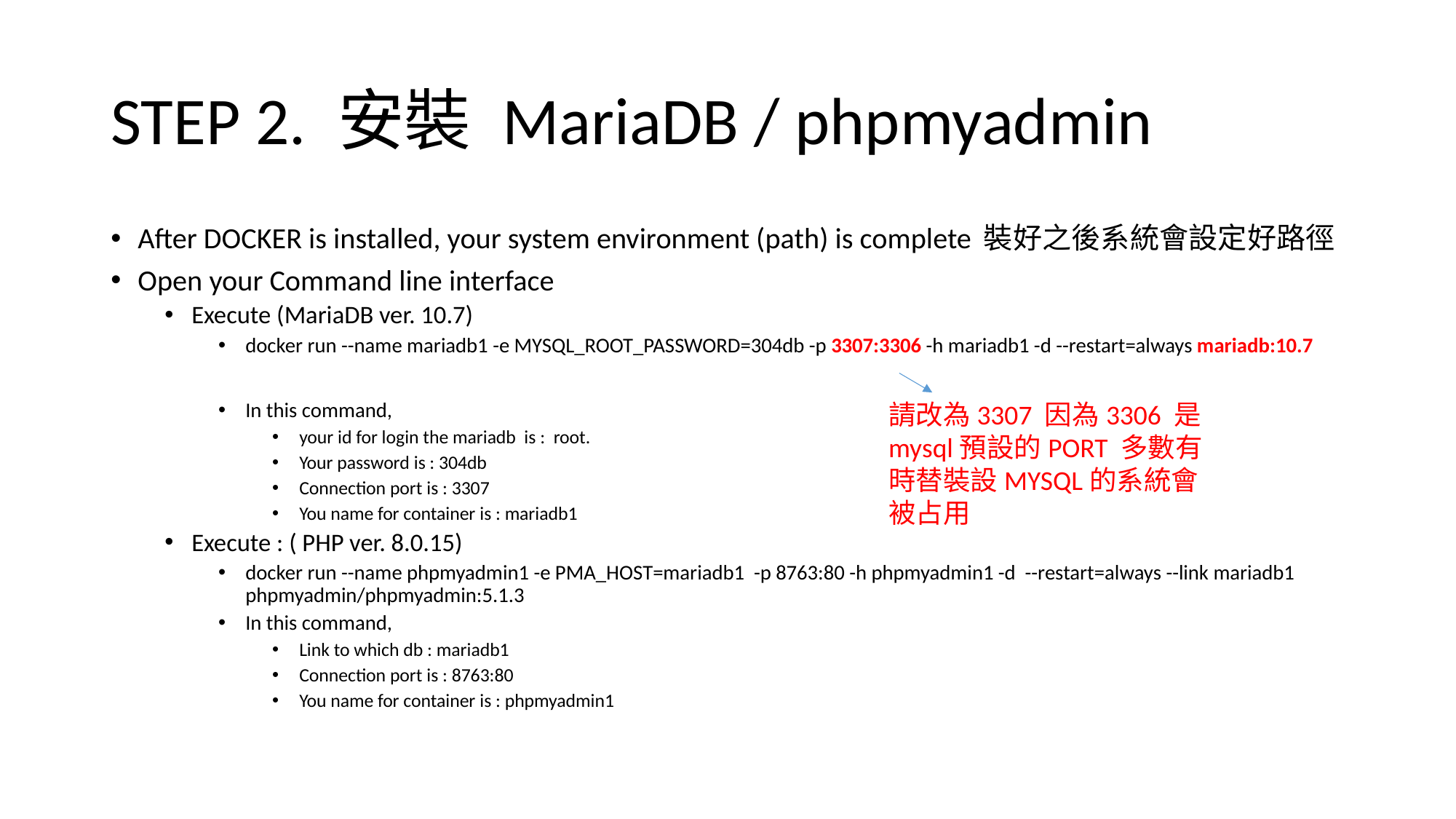

# STEP 2. 安裝 MariaDB / phpmyadmin
After DOCKER is installed, your system environment (path) is complete 裝好之後系統會設定好路徑
Open your Command line interface
Execute (MariaDB ver. 10.7)
docker run --name mariadb1 -e MYSQL_ROOT_PASSWORD=304db -p 3307:3306 -h mariadb1 -d --restart=always mariadb:10.7

In this command,
your id for login the mariadb  is :  root.
Your password is : 304db
Connection port is : 3307
You name for container is : mariadb1
Execute : ( PHP ver. 8.0.15)
docker run --name phpmyadmin1 -e PMA_HOST=mariadb1  -p 8763:80 -h phpmyadmin1 -d  --restart=always --link mariadb1 phpmyadmin/phpmyadmin:5.1.3
In this command,
Link to which db : mariadb1
Connection port is : 8763:80
You name for container is : phpmyadmin1
請改為3307 因為3306 是mysql預設的PORT 多數有時替裝設MYSQL的系統會被占用